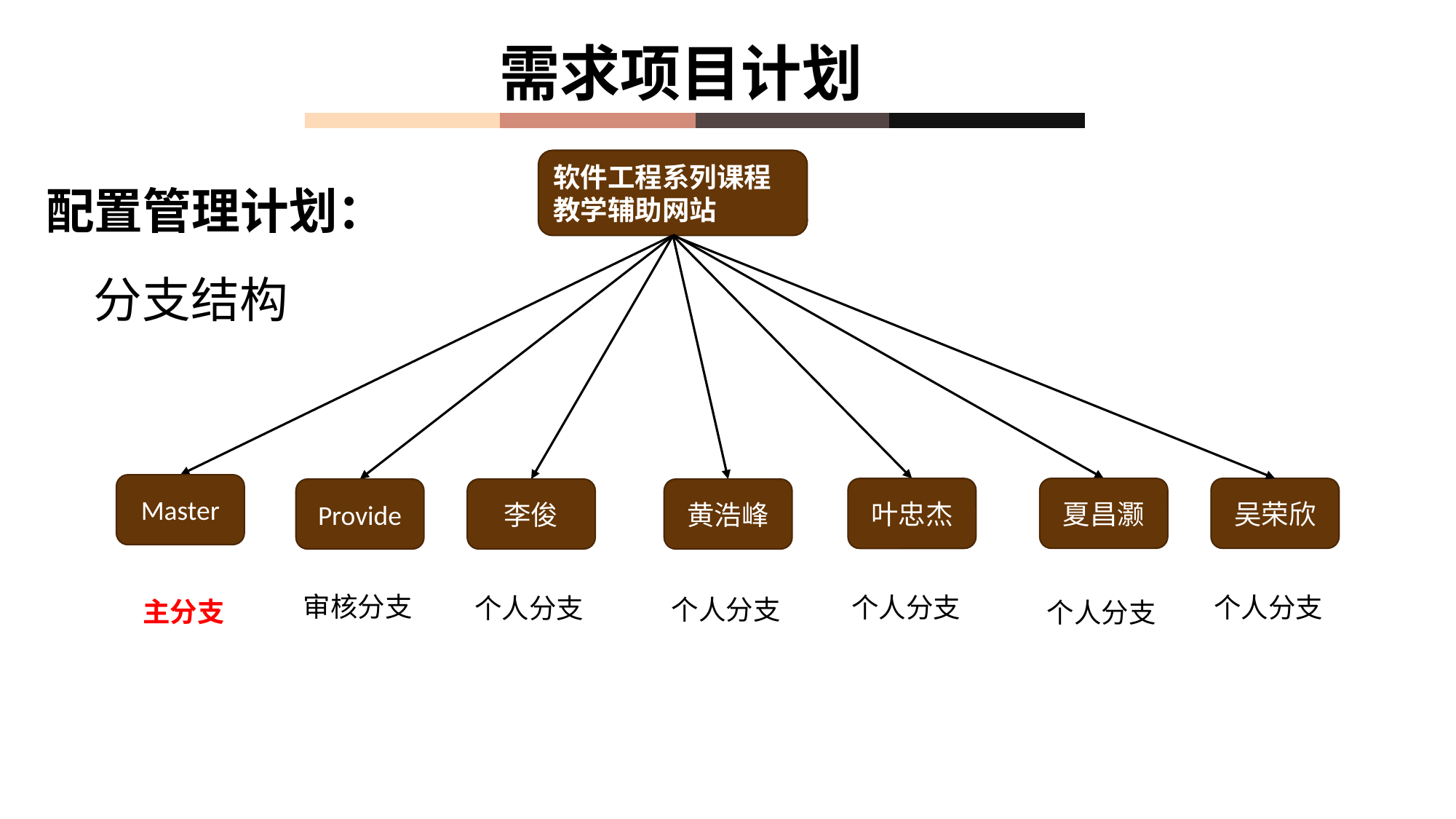

需求项目计划
软件工程系列课程教学辅助网站
配置管理计划：
分支结构
Master
夏昌灏
吴荣欣
叶忠杰
Provide
李俊
黄浩峰
审核分支
个人分支
个人分支
个人分支
个人分支
主分支
个人分支